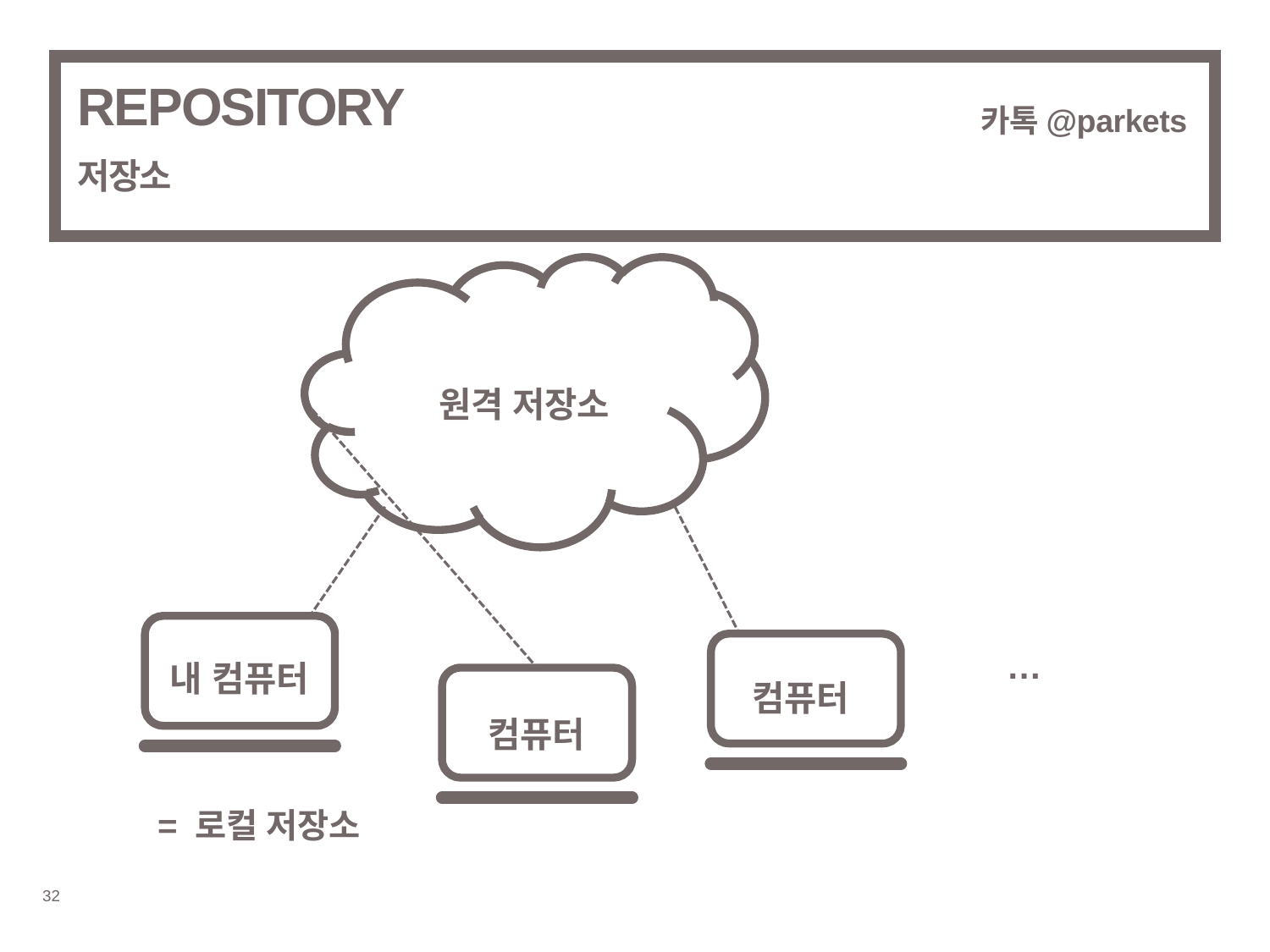

REPOSITORY
저장소
카톡@parkets

원격 저장소

…
내 컴퓨터

컴퓨터

컴퓨터
= 로컬 저장소